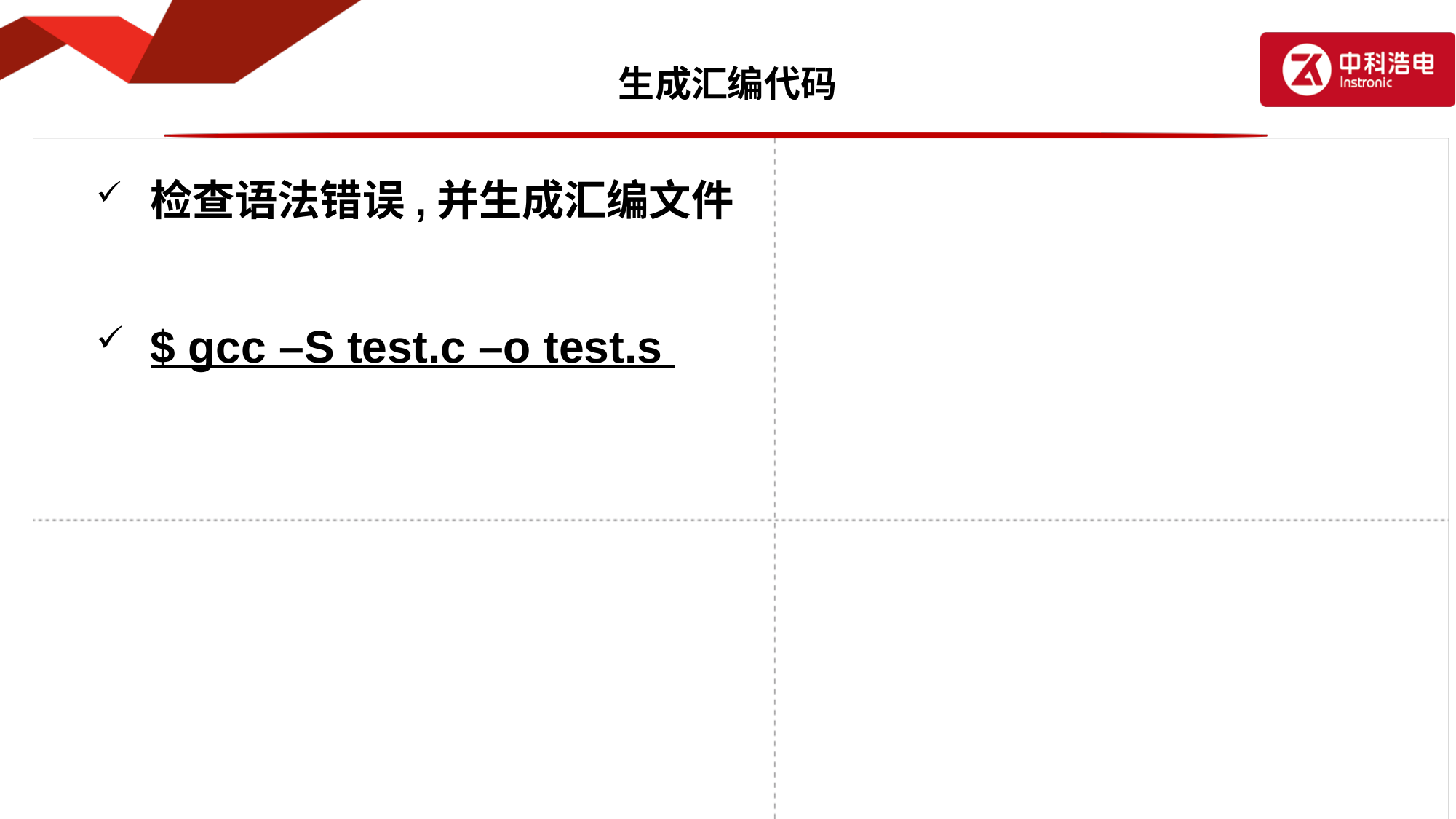

# 生成汇编代码
检查语法错误,并生成汇编文件

$ gcc –S test.c –o test.s